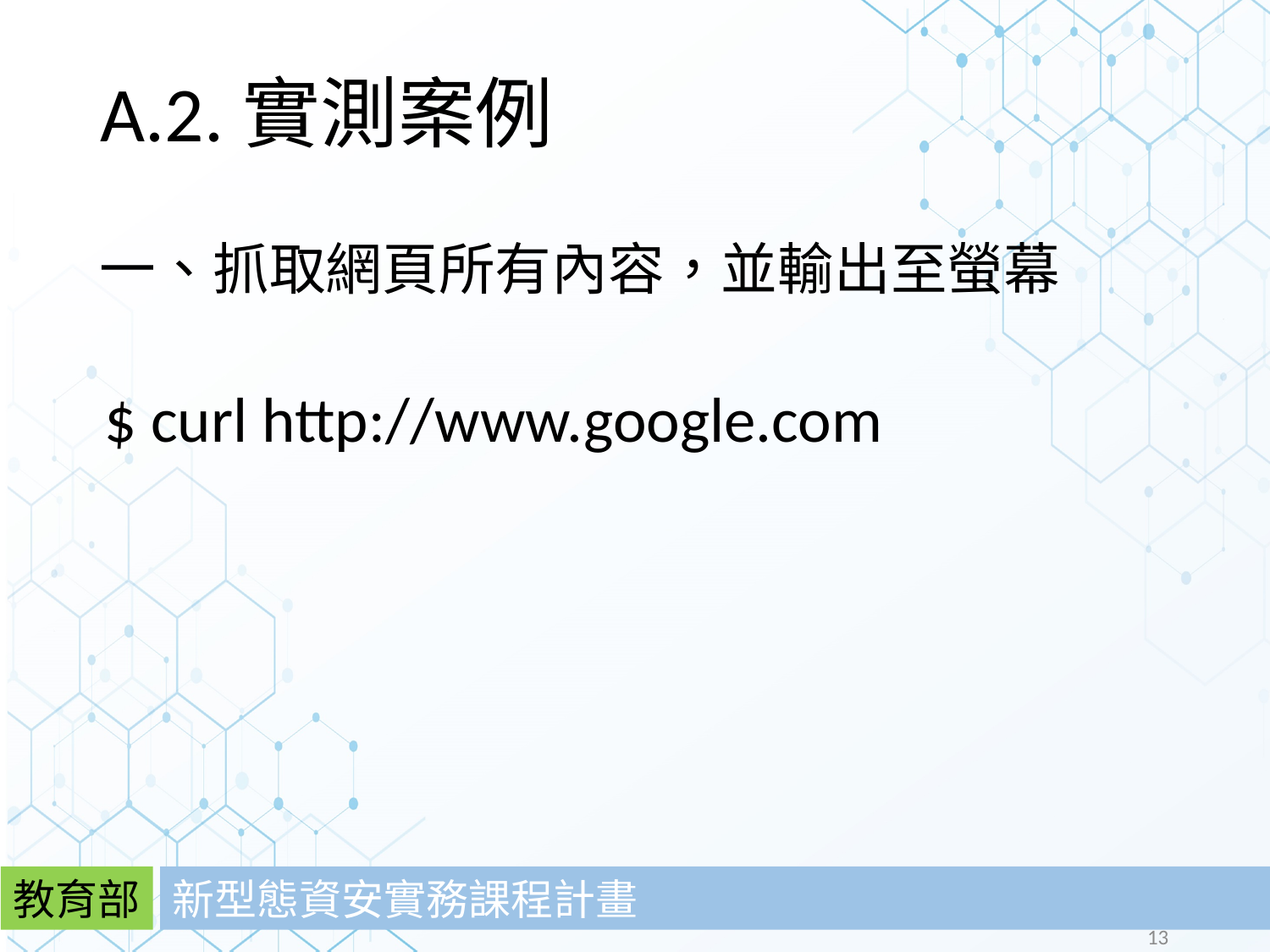

# A.2.實測案例
一、抓取網頁所有內容，並輸出至螢幕
$ curl http://www.google.com
教育部
新型態資安實務課程計畫
13